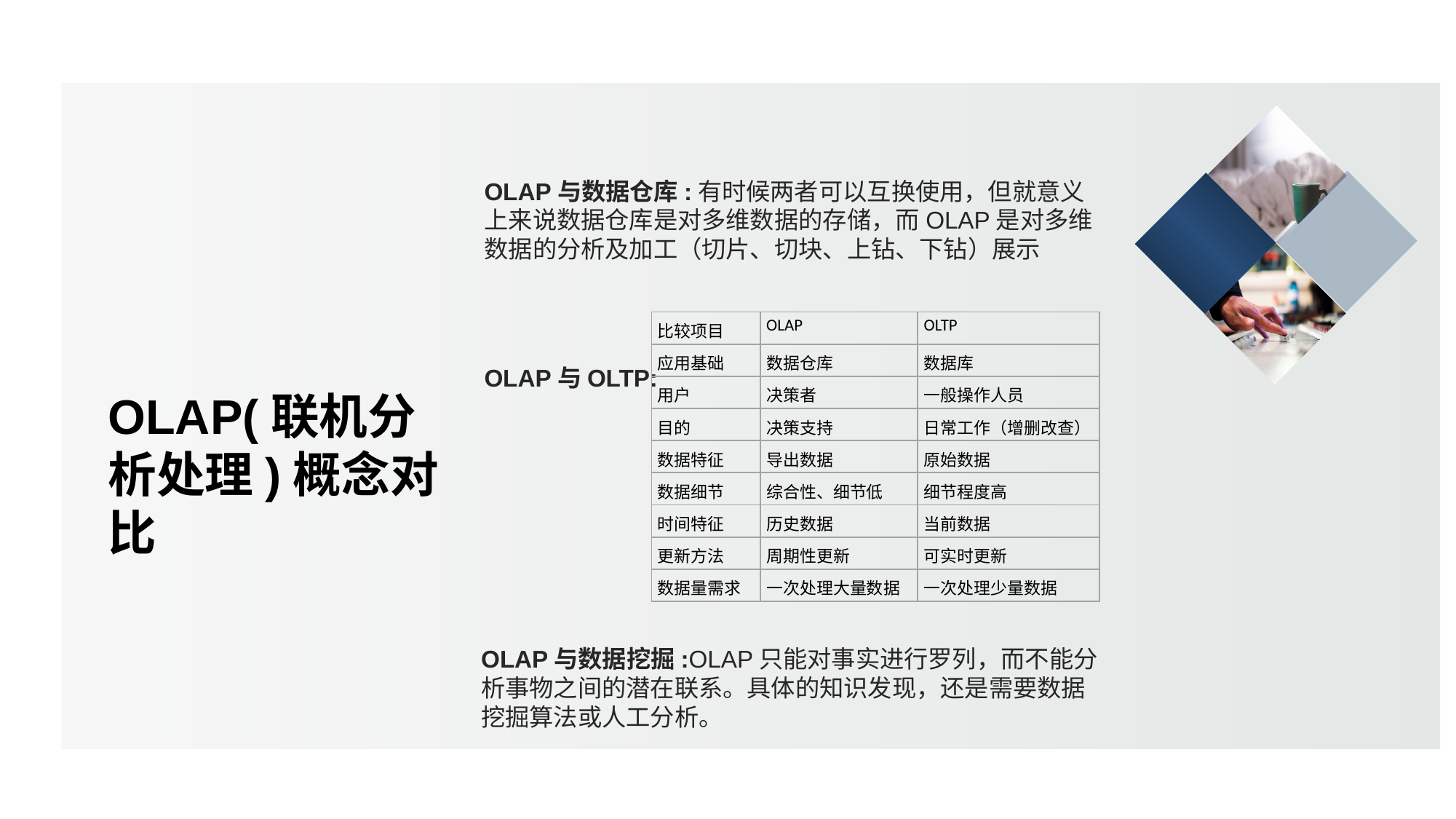

MORE  THEN  TEMPLATE

OLAP与数据仓库:有时候两者可以互换使用，但就意义上来说数据仓库是对多维数据的存储，而OLAP是对多维数据的分析及加工（切片、切块、上钻、下钻）展示

| 比较项目 | OLAP | OLTP |
| --- | --- | --- |
| 应用基础 | 数据仓库 | 数据库 |
| 用户 | 决策者 | 一般操作人员 |
| 目的 | 决策支持 | 日常工作（增删改查） |
| 数据特征 | 导出数据 | 原始数据 |
| 数据细节 | 综合性、细节低 | 细节程度高 |
| 时间特征 | 历史数据 | 当前数据 |
| 更新方法 | 周期性更新 | 可实时更新 |
| 数据量需求 | 一次处理大量数据 | 一次处理少量数据 |
OLAP与OLTP:

OLAP(联机分析处理)概念对比
OLAP与数据挖掘:OLAP只能对事实进行罗列，而不能分析事物之间的潜在联系。具体的知识发现，还是需要数据挖掘算法或人工分析。